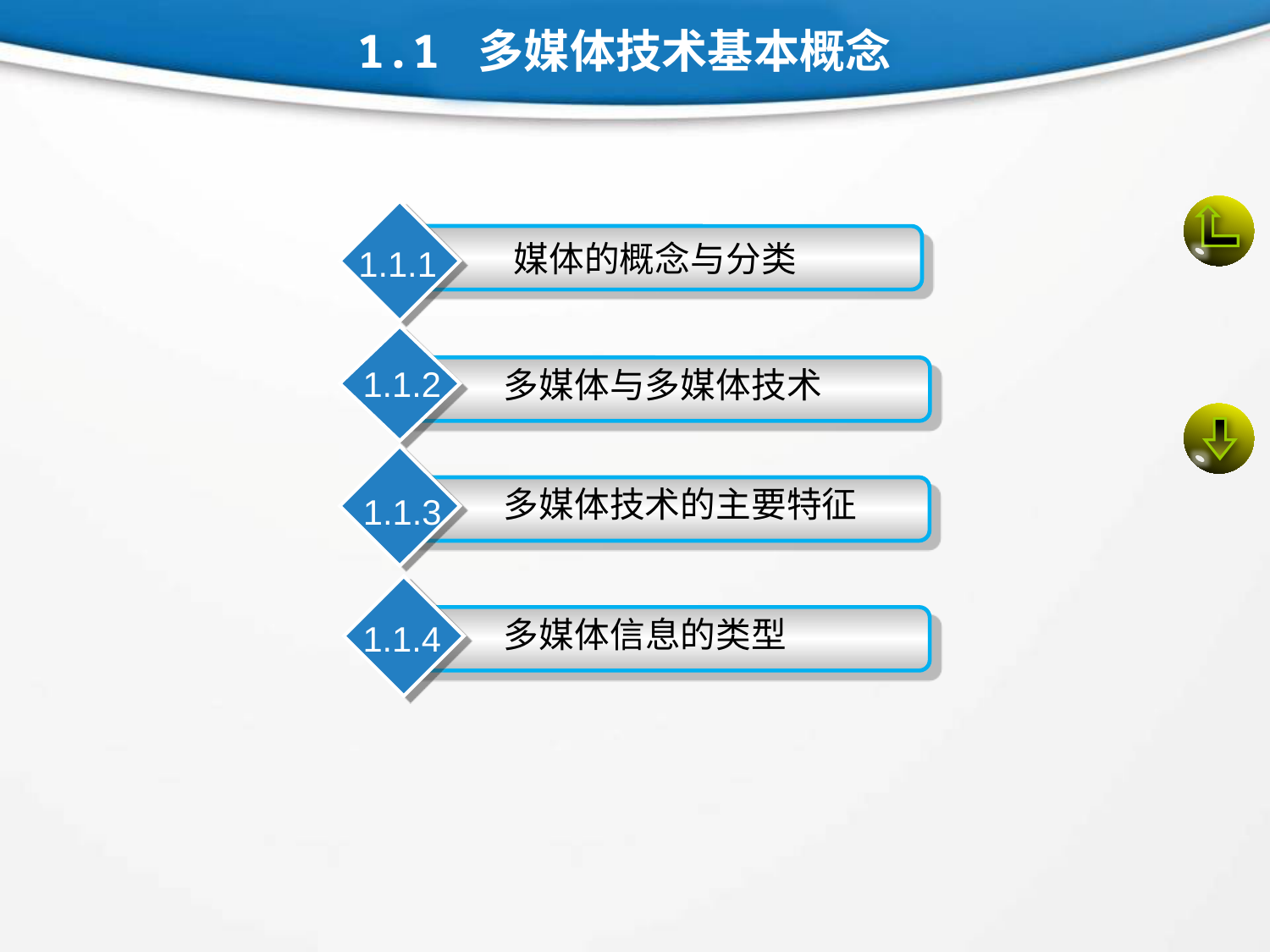

1.1 多媒体技术基本概念

 媒体的概念与分类
1.1.1

1.1.2
 多媒体与多媒体技术

 多媒体技术的主要特征

1.1.3

 多媒体信息的类型

1.1.4